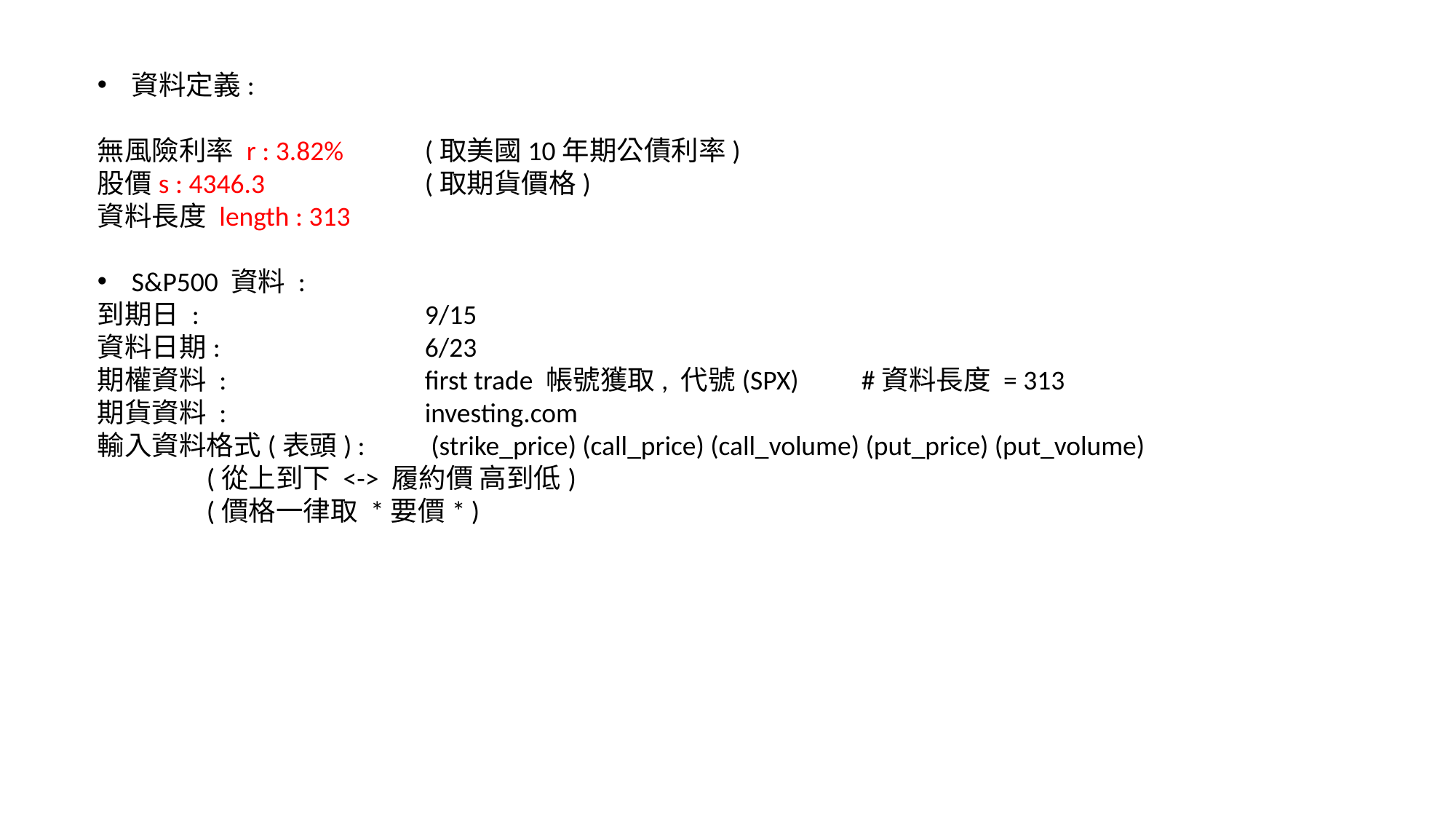

資料定義:

無風險利率 r : 3.82% 	(取美國10年期公債利率)
股價s : 4346.3 		(取期貨價格)
資料長度 length : 313

S&P500 資料 :
到期日 : 			9/15
資料日期:		6/23
期權資料 : 		first trade 帳號獲取, 代號(SPX)	#資料長度 = 313
期貨資料 : 		investing.com
輸入資料格式(表頭) : 	 (strike_price) (call_price) (call_volume) (put_price) (put_volume)
	(從上到下 <-> 履約價 高到低)
	(價格一律取 *要價* )